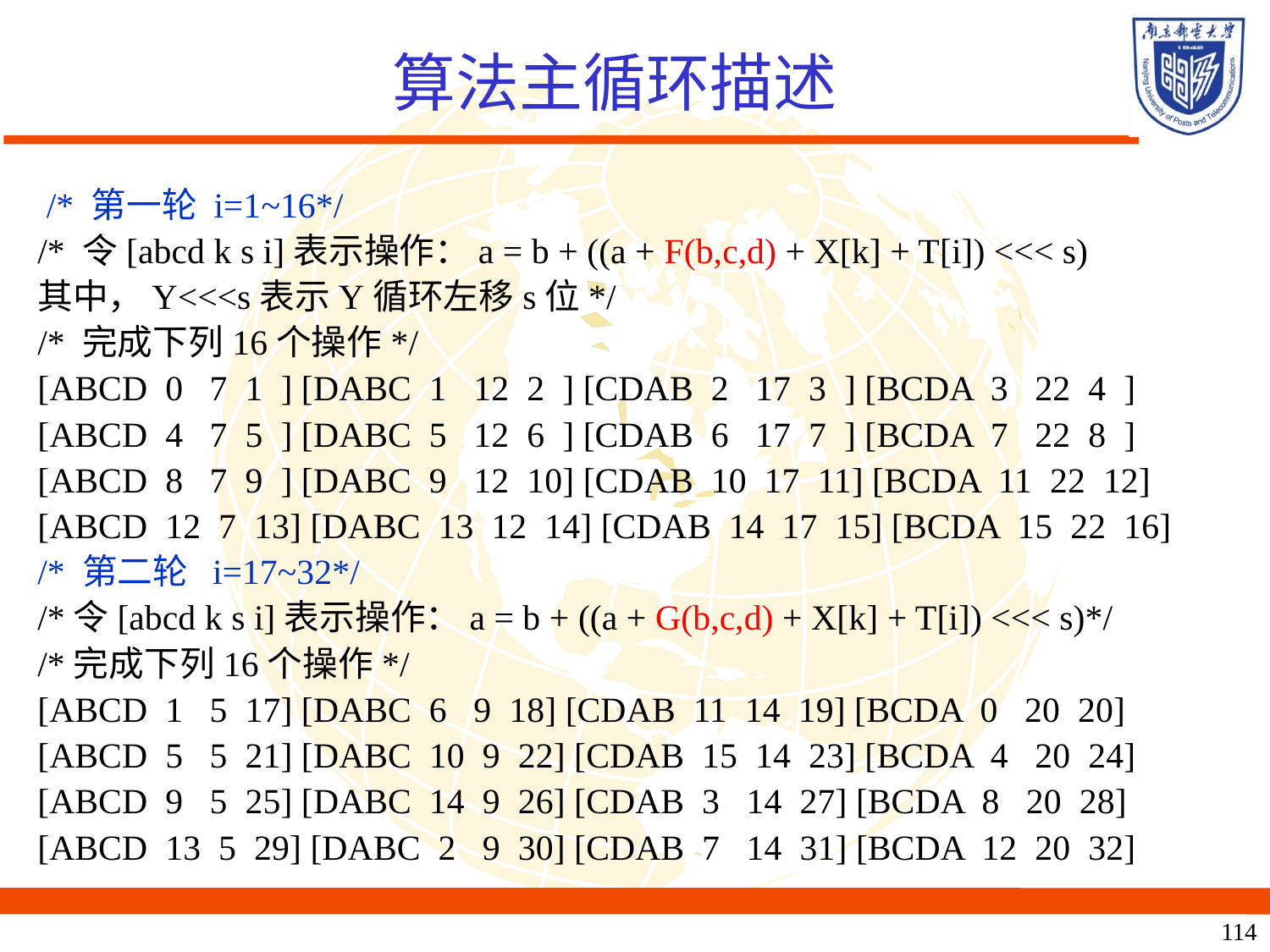

算法主循环描述
 /* 第一轮 i=1~16*/
/* 令[abcd k s i]表示操作：a = b + ((a + F(b,c,d) + X[k] + T[i]) <<< s)
其中，Y<<<s表示Y循环左移s位*/
/* 完成下列16个操作*/
[ABCD  0   7  1  ] [DABC  1   12  2  ] [CDAB  2   17  3  ] [BCDA  3   22  4  ]
[ABCD  4   7  5  ] [DABC  5   12  6  ] [CDAB  6   17  7  ] [BCDA  7   22  8  ]
[ABCD  8   7  9  ] [DABC  9   12  10] [CDAB  10  17  11] [BCDA  11  22  12]
[ABCD  12  7  13] [DABC  13  12  14] [CDAB  14  17  15] [BCDA  15  22  16]
/* 第二轮  i=17~32*/
/*令[abcd k s i]表示操作：a = b + ((a + G(b,c,d) + X[k] + T[i]) <<< s)*/
/*完成下列16个操作*/
[ABCD  1   5  17] [DABC  6   9  18] [CDAB  11  14  19] [BCDA  0   20  20]
[ABCD  5   5  21] [DABC  10  9  22] [CDAB  15  14  23] [BCDA  4   20  24]
[ABCD  9   5  25] [DABC  14  9  26] [CDAB  3   14  27] [BCDA  8   20  28]
[ABCD  13  5  29] [DABC  2   9  30] [CDAB  7   14  31] [BCDA  12  20  32]
114